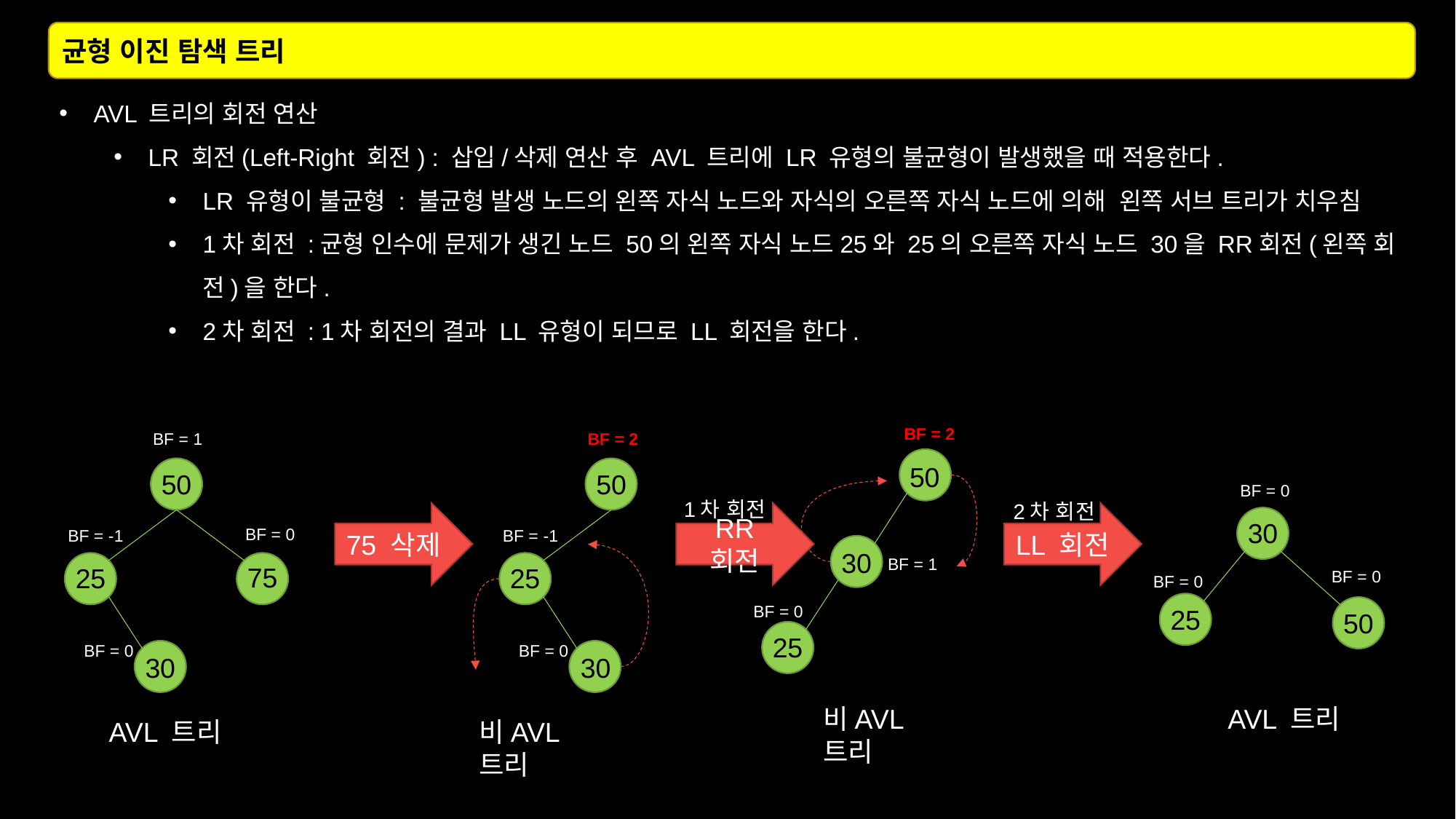

균형 이진 탐색 트리
AVL 트리의 회전 연산
LR 회전(Left-Right 회전) : 삽입/삭제 연산 후 AVL 트리에 LR 유형의 불균형이 발생했을 때 적용한다.
LR 유형이 불균형 : 불균형 발생 노드의 왼쪽 자식 노드와 자식의 오른쪽 자식 노드에 의해  왼쪽 서브 트리가 치우침
1차 회전 :균형 인수에 문제가 생긴 노드 50의 왼쪽 자식 노드25와 25의 오른쪽 자식 노드 30을 RR회전(왼쪽 회전)을 한다.
2차 회전 : 1차 회전의 결과 LL 유형이 되므로 LL 회전을 한다.
BF = 2
BF = 1
BF = 2

50

50

50
BF = 0
1차 회전
2차 회전
75 삭제
RR 회전
LL 회전

30
BF = 0
BF = -1
BF = -1

30
BF = 1

25

75

25
BF = 0
BF = 0

25
BF = 0

50

25
BF = 0
BF = 0

30

30
비AVL 트리
AVL 트리
AVL 트리
비AVL 트리